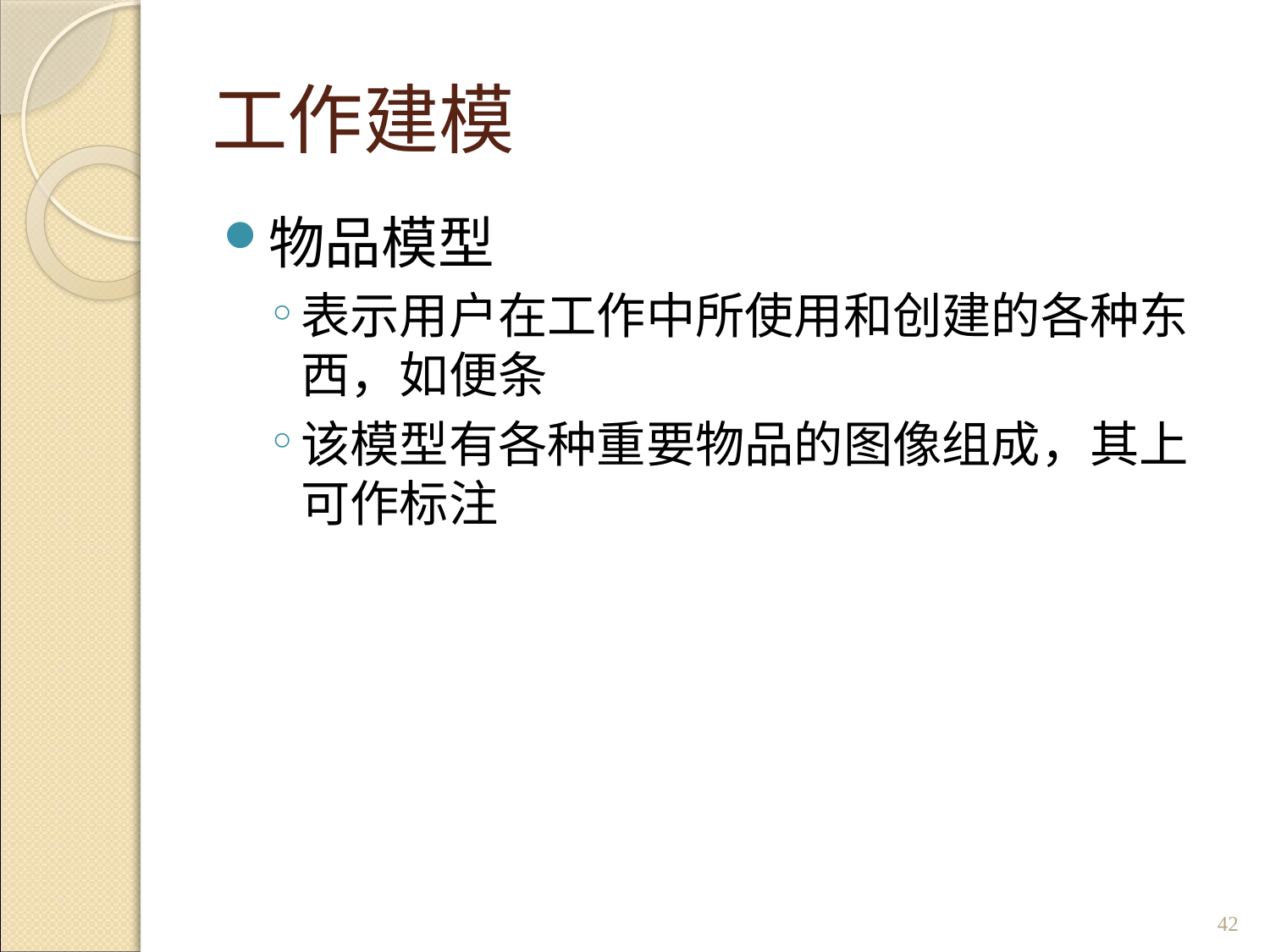

# 工作建模
物品模型
表示用户在工作中所使用和创建的各种东西，如便条
该模型有各种重要物品的图像组成，其上可作标注

42